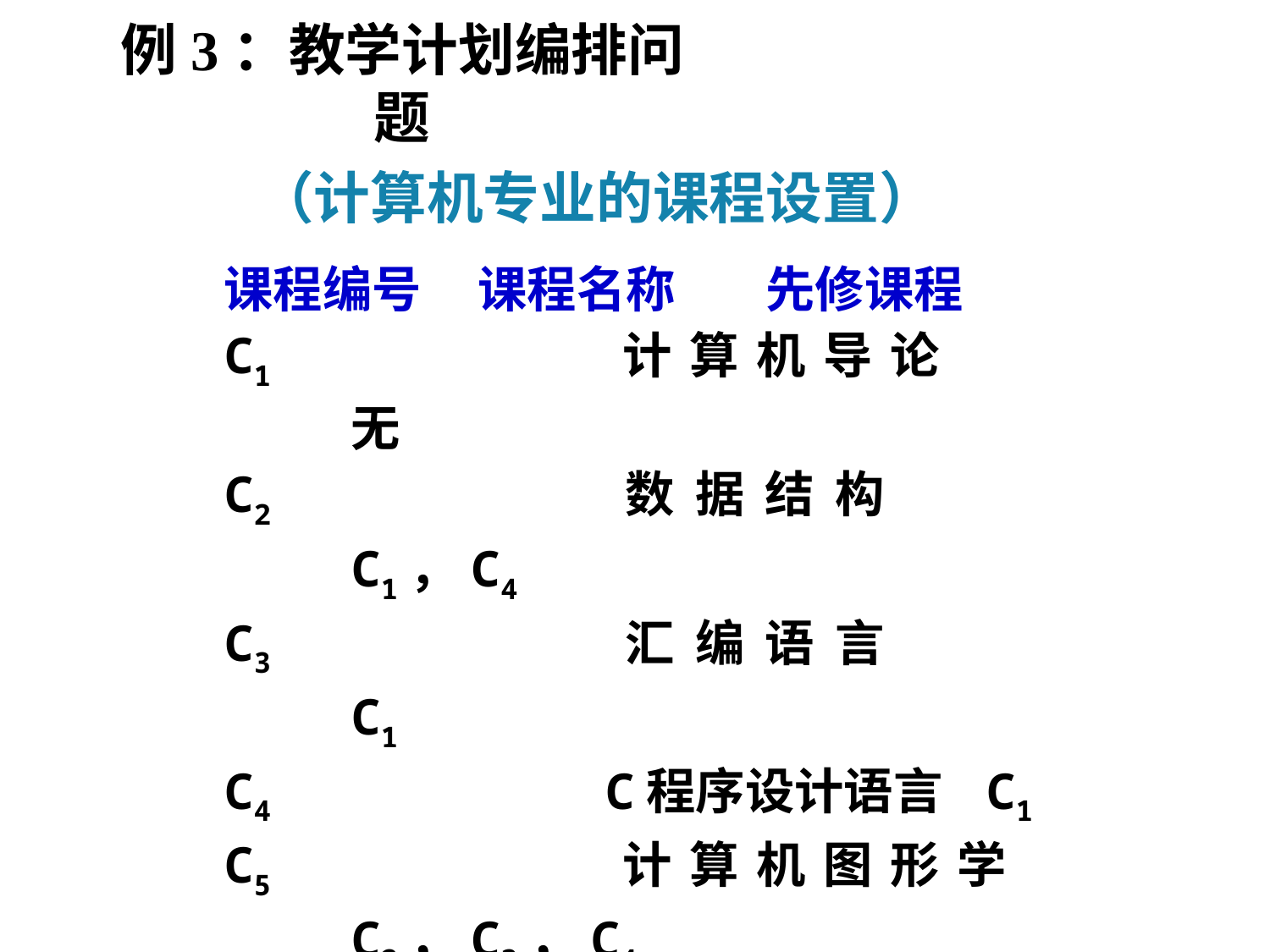

例3：教学计划编排问题
（计算机专业的课程设置）
课程编号	课程名称	   先修课程
C1			计算机导论			无
C2			数据结构			C1，C4
C3			汇编语言			C1
C4			C程序设计语言	C1
C5			计算机图形学		C2，C3，C4
C6			接口技术			C3
C7			数据库原理			C2，C9
C8			编译原理			C4
C9			操作系统			C2